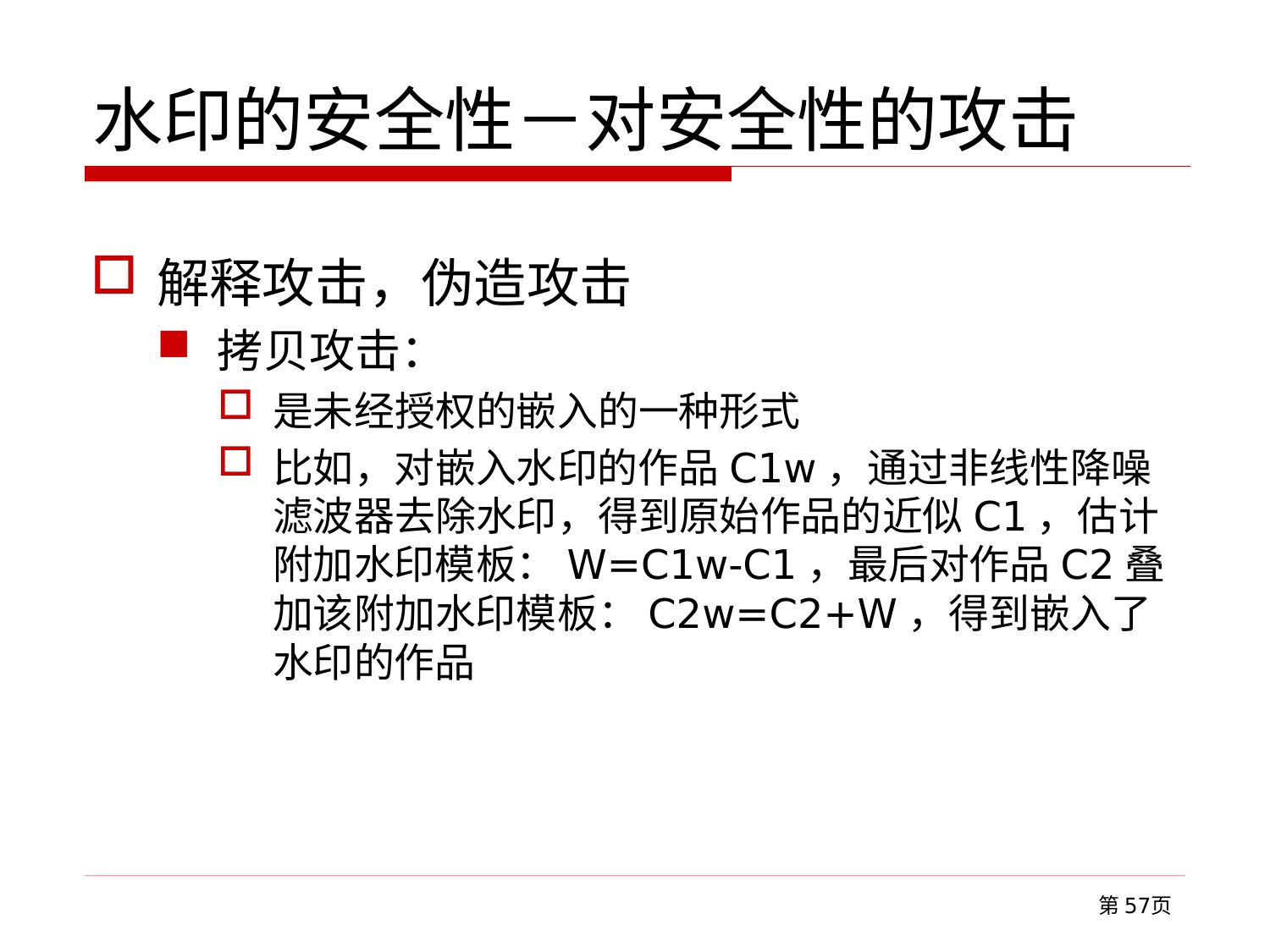

# 水印的安全性－对安全性的攻击
解释攻击，伪造攻击
拷贝攻击：
是未经授权的嵌入的一种形式
比如，对嵌入水印的作品C1w，通过非线性降噪滤波器去除水印，得到原始作品的近似C1，估计附加水印模板：W=C1w-C1，最后对作品C2叠加该附加水印模板：C2w=C2+W，得到嵌入了水印的作品
57